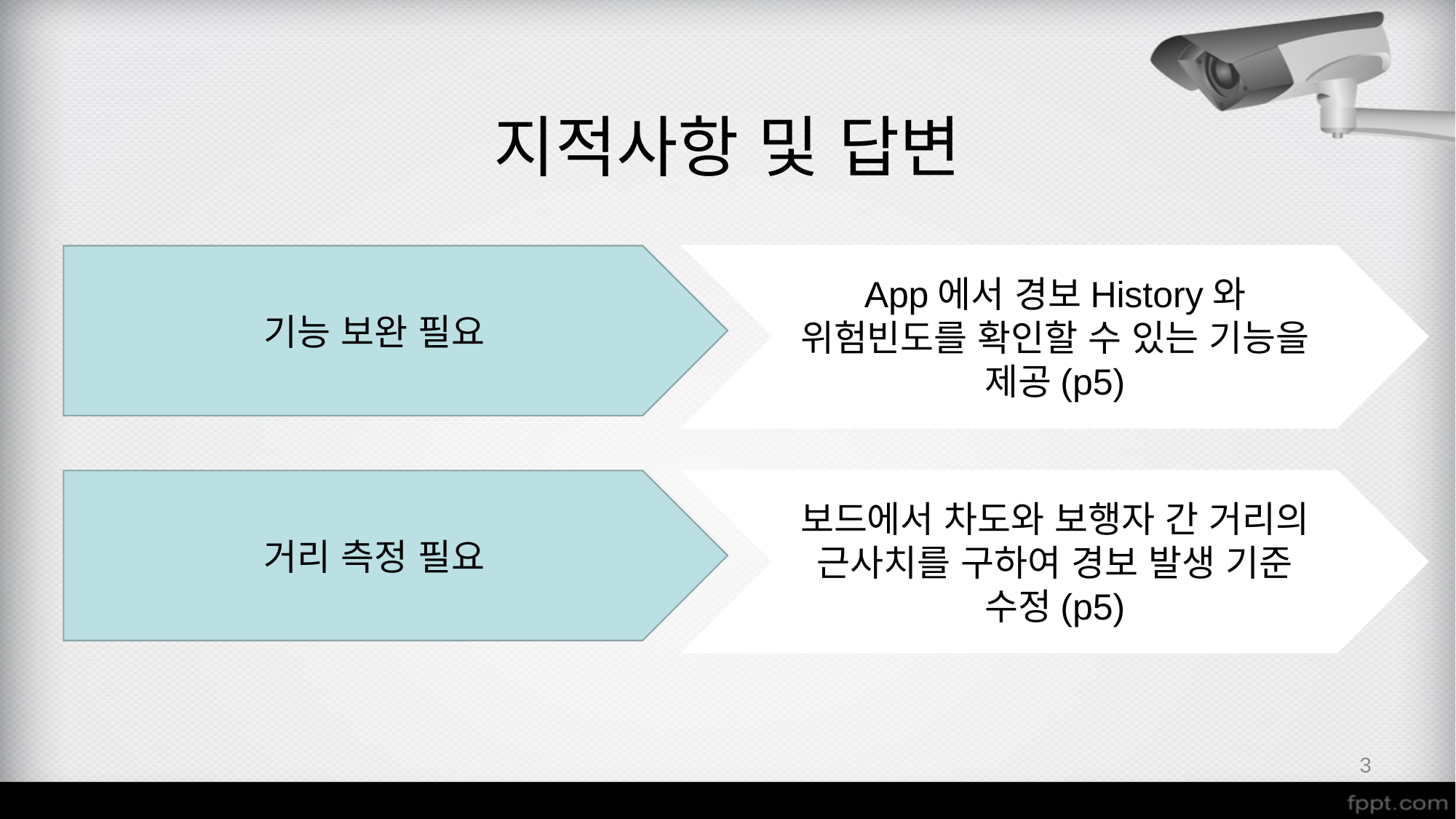

지적사항 및 답변
기능 보완 필요
App에서 경보History와 위험빈도를 확인할 수 있는 기능을 제공(p5)
거리 측정 필요
보드에서 차도와 보행자 간 거리의 근사치를 구하여 경보 발생 기준 수정(p5)
3